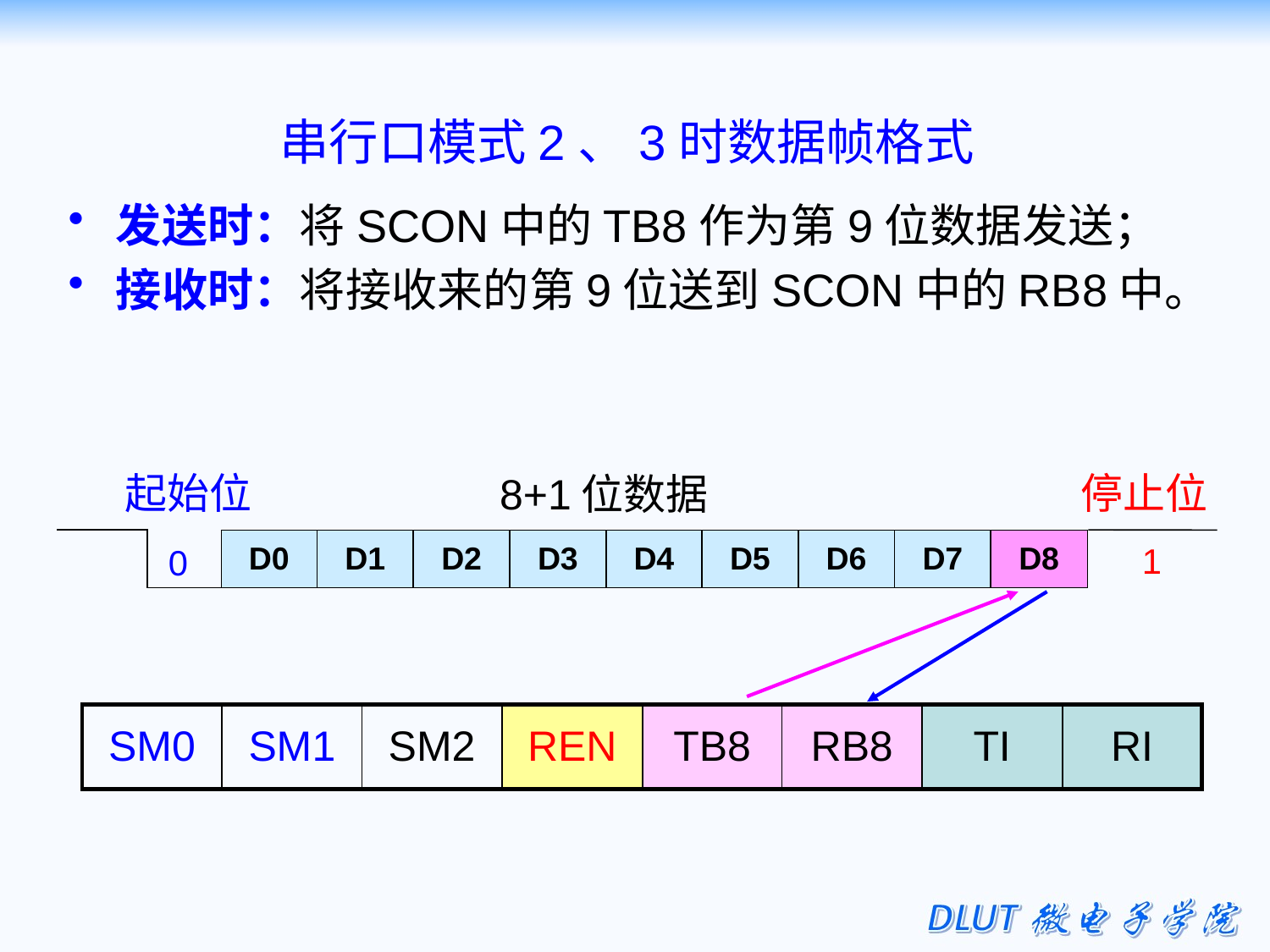

串行口模式2、3时数据帧格式
发送时：将SCON中的TB8作为第9位数据发送；
接收时：将接收来的第9位送到SCON中的RB8中。
起始位
停止位
8+1位数据

| D0 | D1 | D2 | D3 | D4 | D5 | D6 | D7 | D8 |
| --- | --- | --- | --- | --- | --- | --- | --- | --- |
1
0

| SM0 | SM1 | SM2 | REN | TB8 | RB8 | TI | RI |
| --- | --- | --- | --- | --- | --- | --- | --- |